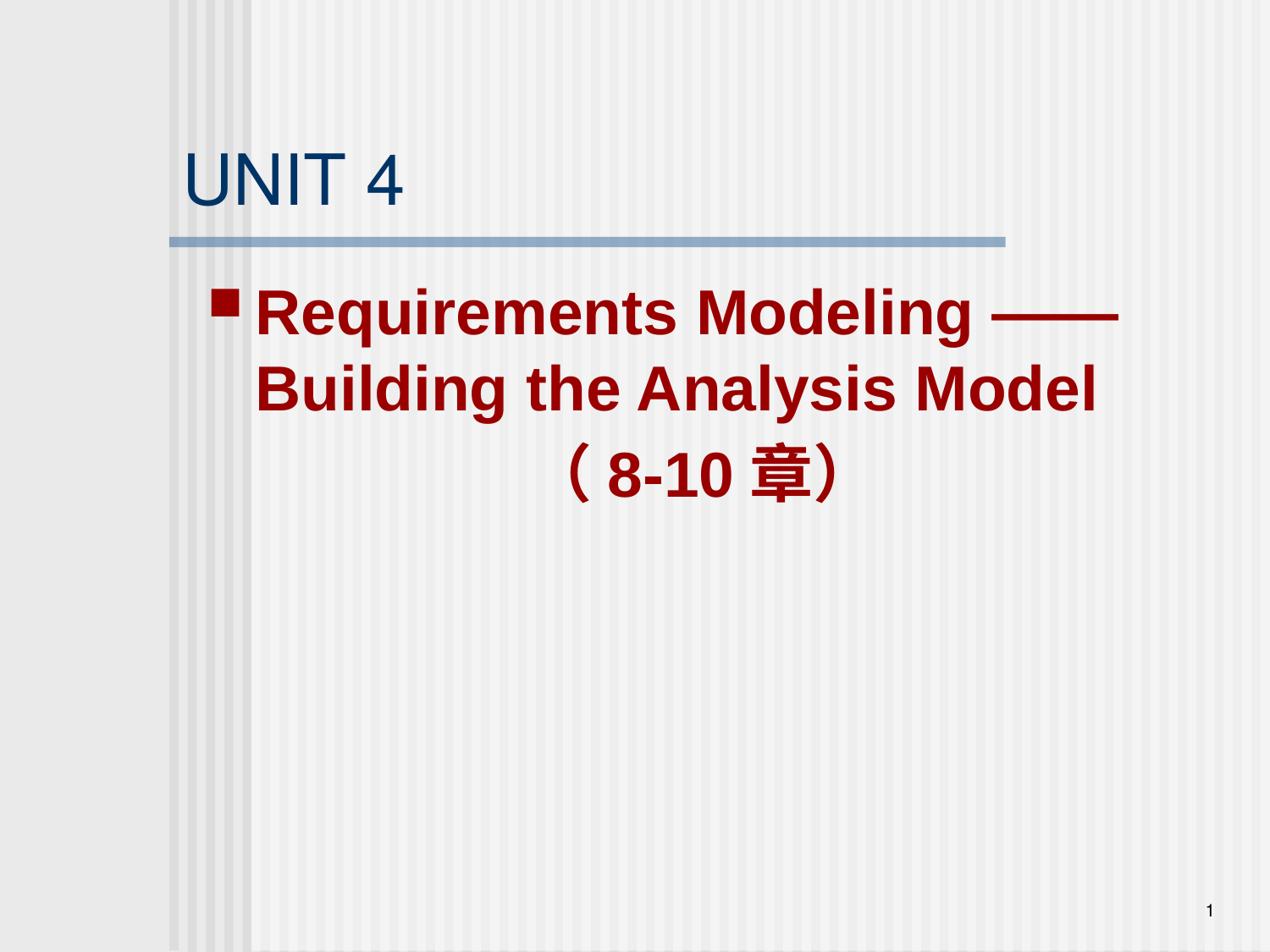

# UNIT 4
Requirements Modeling ——Building the Analysis Model
（8-10章）
1